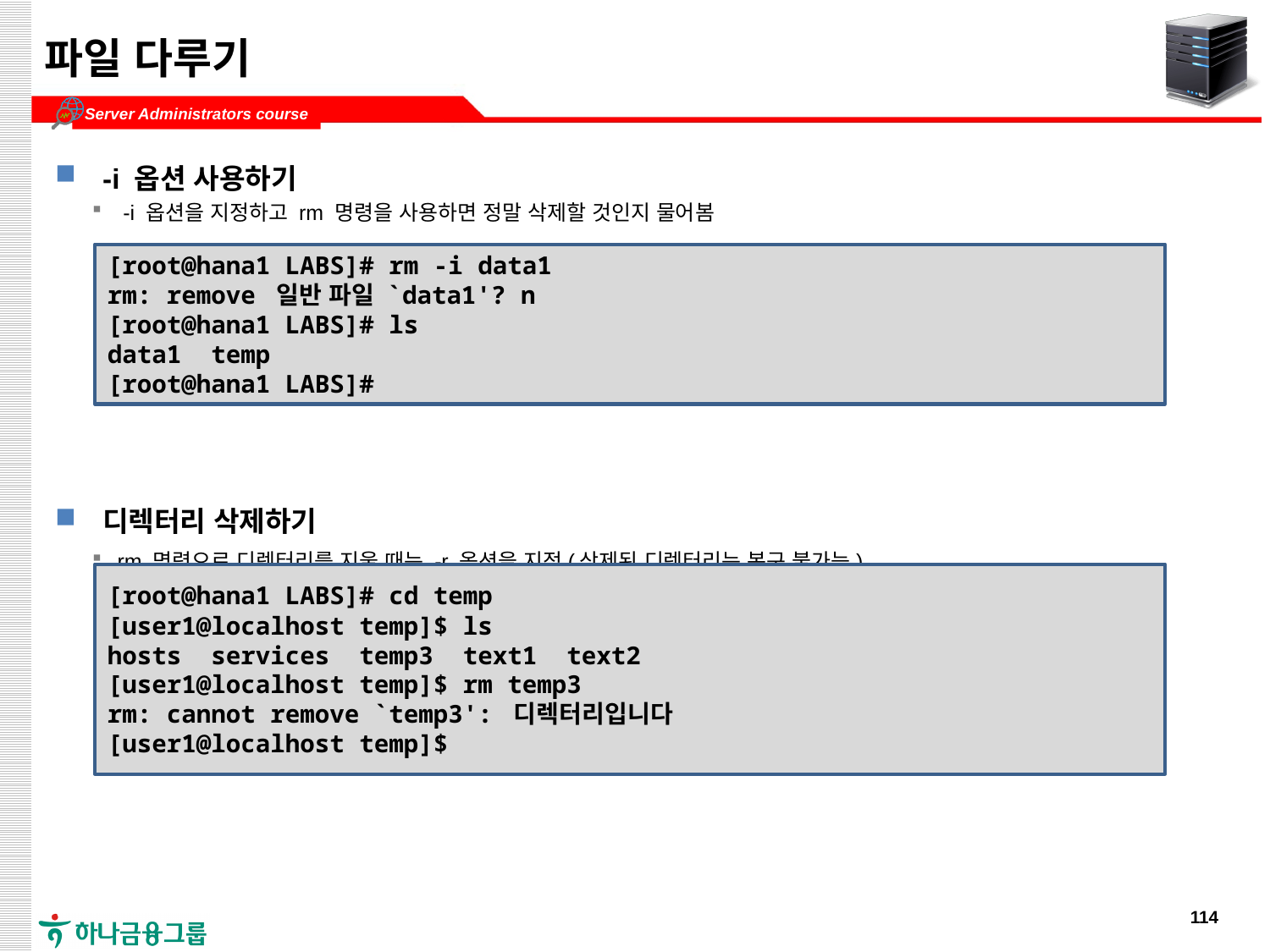

# 파일 다루기
-i 옵션 사용하기
 -i 옵션을 지정하고 rm 명령을 사용하면 정말 삭제할 것인지 물어봄

디렉터리 삭제하기
rm 명령으로 디렉터리를 지울 때는 -r 옵션을 지정(삭제된 디렉터리는 복구 불가능)
예: -r 옵션을 지정하지 않을 경우 오류 메시지 출력
[root@hana1 LABS]# rm -i data1
rm: remove 일반 파일 `data1'? n
[root@hana1 LABS]# ls
data1  temp
[root@hana1 LABS]#
[root@hana1 LABS]# cd temp
[user1@localhost temp]$ ls
hosts  services  temp3  text1  text2
[user1@localhost temp]$ rm temp3
rm: cannot remove `temp3': 디렉터리입니다
[user1@localhost temp]$